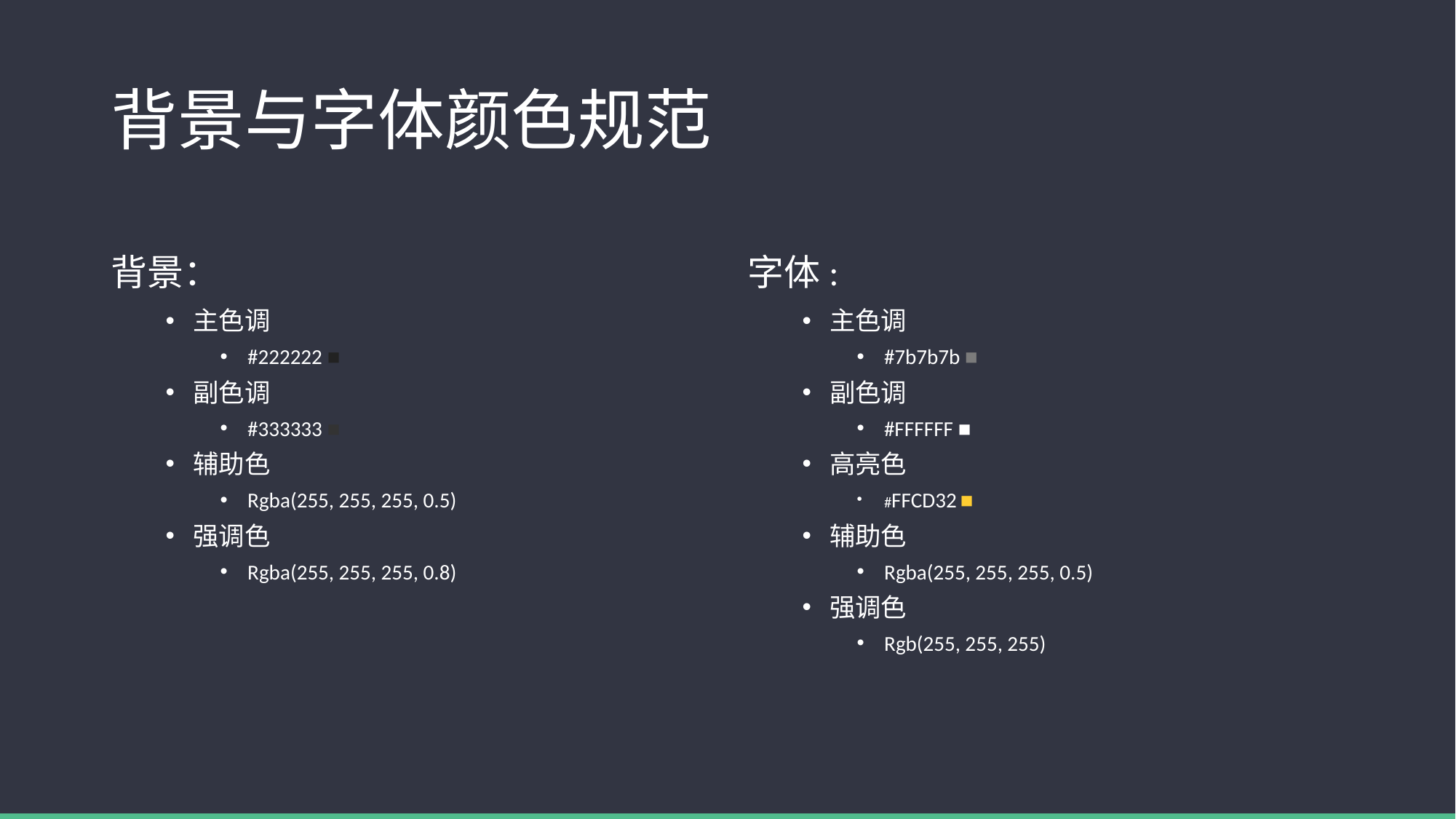

# 背景与字体颜色规范
背景：
字体:
主色调
#222222 ■
副色调
#333333 ■
辅助色
Rgba(255, 255, 255, 0.5)
强调色
Rgba(255, 255, 255, 0.8)
主色调
#7b7b7b ■
副色调
#FFFFFF ■
高亮色
#FFCD32 ■
辅助色
Rgba(255, 255, 255, 0.5)
强调色
Rgb(255, 255, 255)